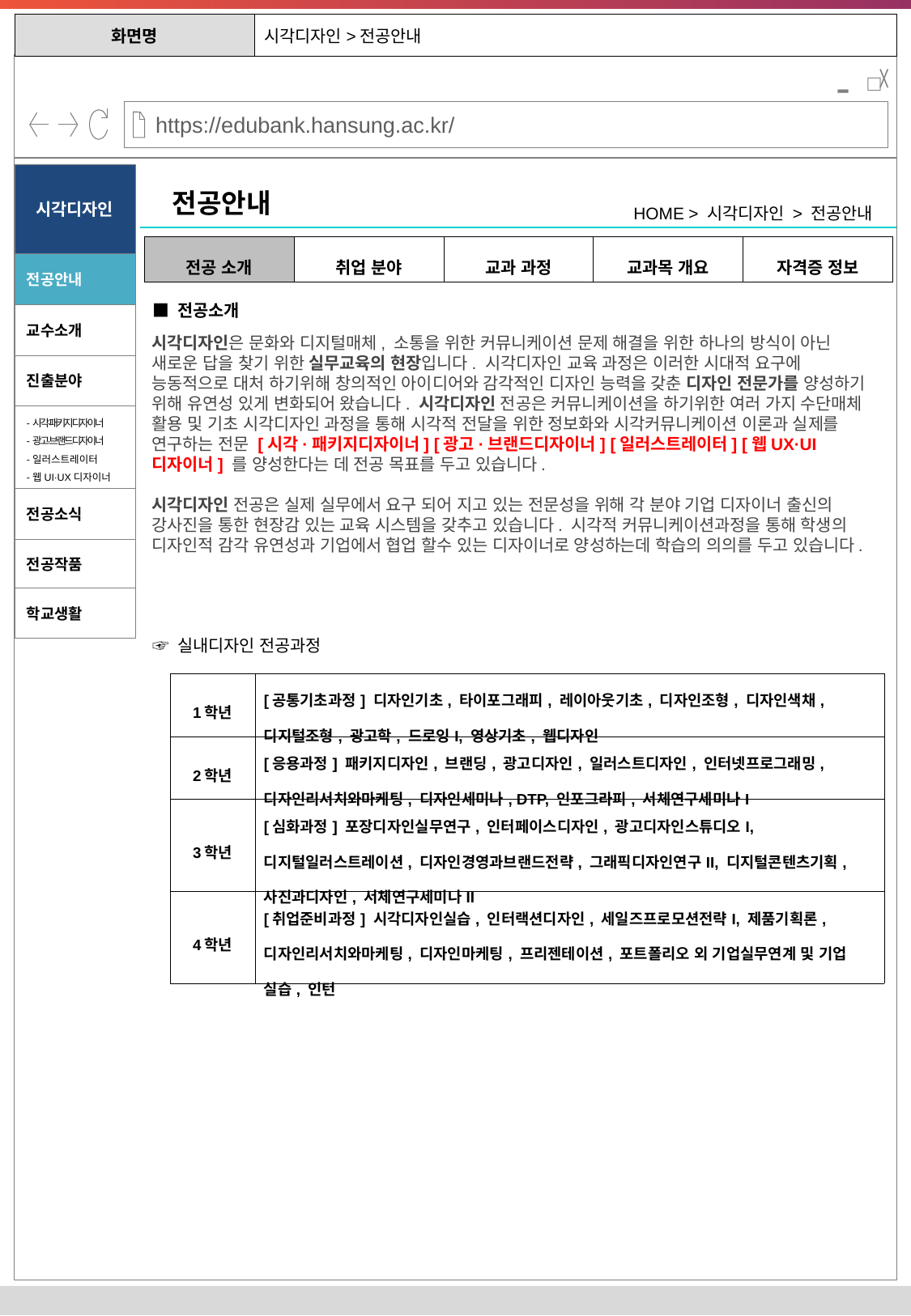

| 화면명 | 시각디자인>전공안내 |
| --- | --- |
-
시각디자인
전공안내
HOME > 시각디자인 > 전공안내
| 전공 소개 | 취업 분야 | 교과 과정 | 교과목 개요 | 자격증 정보 |
| --- | --- | --- | --- | --- |
전공안내
■ 전공소개
교수소개
시각디자인은 문화와 디지털매체, 소통을 위한 커뮤니케이션 문제 해결을 위한 하나의 방식이 아닌 새로운 답을 찾기 위한 실무교육의 현장입니다. 시각디자인 교육 과정은 이러한 시대적 요구에 능동적으로 대처 하기위해 창의적인 아이디어와 감각적인 디자인 능력을 갖춘 디자인 전문가를 양성하기 위해 유연성 있게 변화되어 왔습니다. 시각디자인 전공은 커뮤니케이션을 하기위한 여러 가지 수단매체 활용 및 기초 시각디자인 과정을 통해 시각적 전달을 위한 정보화와 시각커뮤니케이션 이론과 실제를 연구하는 전문 [시각·패키지디자이너] [광고·브랜드디자이너] [일러스트레이터] [웹UX·UI디자이너] 를 양성한다는 데 전공 목표를 두고 있습니다.

시각디자인 전공은 실제 실무에서 요구 되어 지고 있는 전문성을 위해 각 분야 기업 디자이너 출신의 강사진을 통한 현장감 있는 교육 시스템을 갖추고 있습니다. 시각적 커뮤니케이션과정을 통해 학생의 디자인적 감각 유연성과 기업에서 협업 할수 있는 디자이너로 양성하는데 학습의 의의를 두고 있습니다.
진출분야
-시각∙패키지디자이너
-광고∙브랜드디자이너
-일러스트레이터
-웹UI∙UX디자이너
전공소식
전공작품
학교생활
☞ 실내디자인 전공과정
| 1학년 | [공통기초과정] 디자인기초, 타이포그래피, 레이아웃기초, 디자인조형, 디자인색채, 디지털조형, 광고학, 드로잉I, 영상기초, 웹디자인 |
| --- | --- |
| 2학년 | [응용과정] 패키지디자인, 브랜딩, 광고디자인, 일러스트디자인, 인터넷프로그래밍, 디자인리서치와마케팅, 디자인세미나, DTP, 인포그라피, 서체연구세미나I |
| 3학년 | [심화과정] 포장디자인실무연구, 인터페이스디자인, 광고디자인스튜디오I, 디지털일러스트레이션, 디자인경영과브랜드전략, 그래픽디자인연구II, 디지털콘텐츠기획, 사진과디자인, 서체연구세미나II |
| 4학년 | [취업준비과정] 시각디자인실습, 인터랙션디자인, 세일즈프로모션전략I, 제품기획론, 디자인리서치와마케팅, 디자인마케팅, 프리젠테이션, 포트폴리오 외 기업실무연계 및 기업 실습, 인턴 |